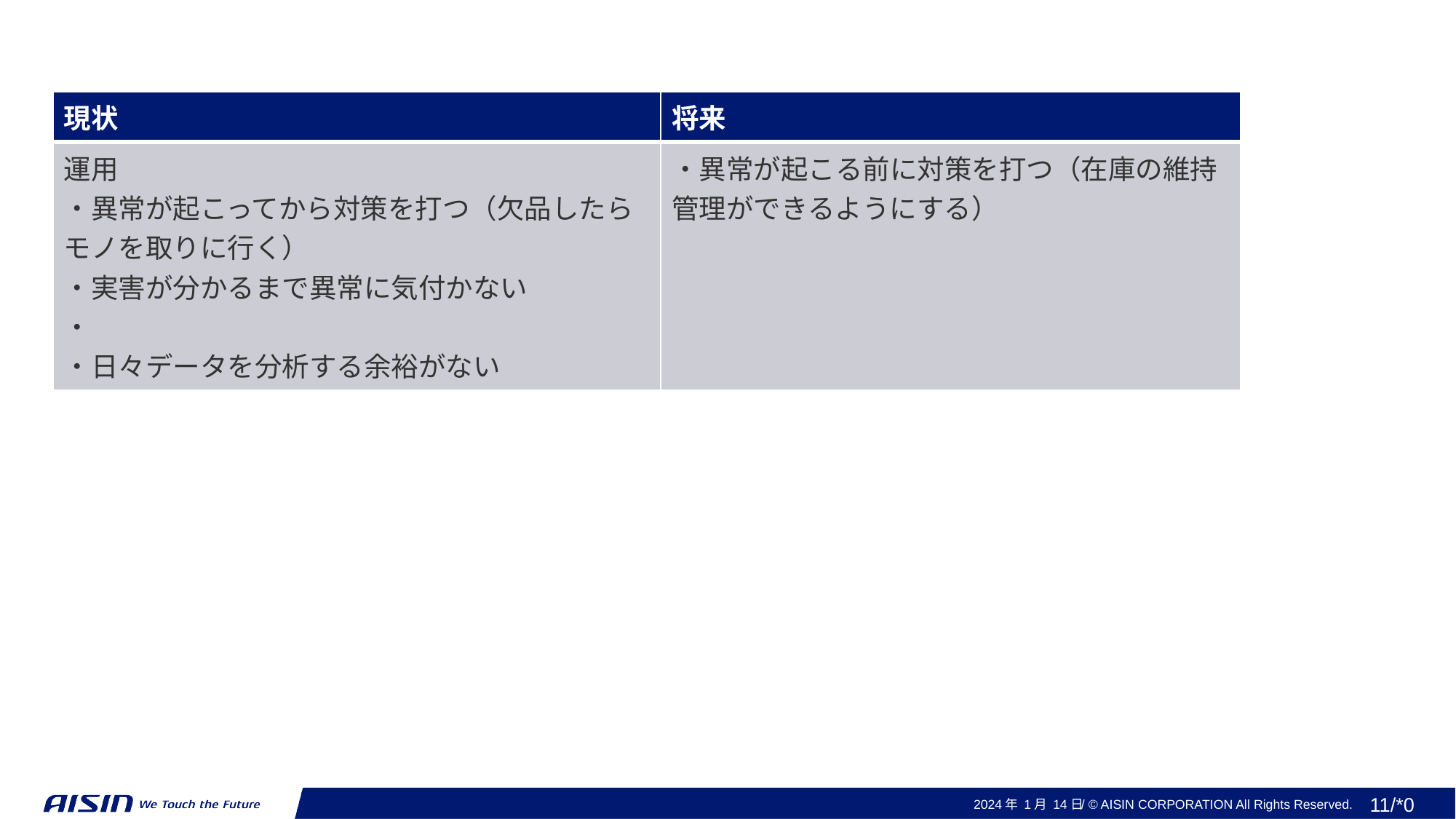

| 現状 | 将来 |
| --- | --- |
| 運用 ・異常が起こってから対策を打つ（欠品したらモノを取りに行く） ・実害が分かるまで異常に気付かない ・ ・日々データを分析する余裕がない | ・異常が起こる前に対策を打つ（在庫の維持管理ができるようにする） |
2024年 1月 14日